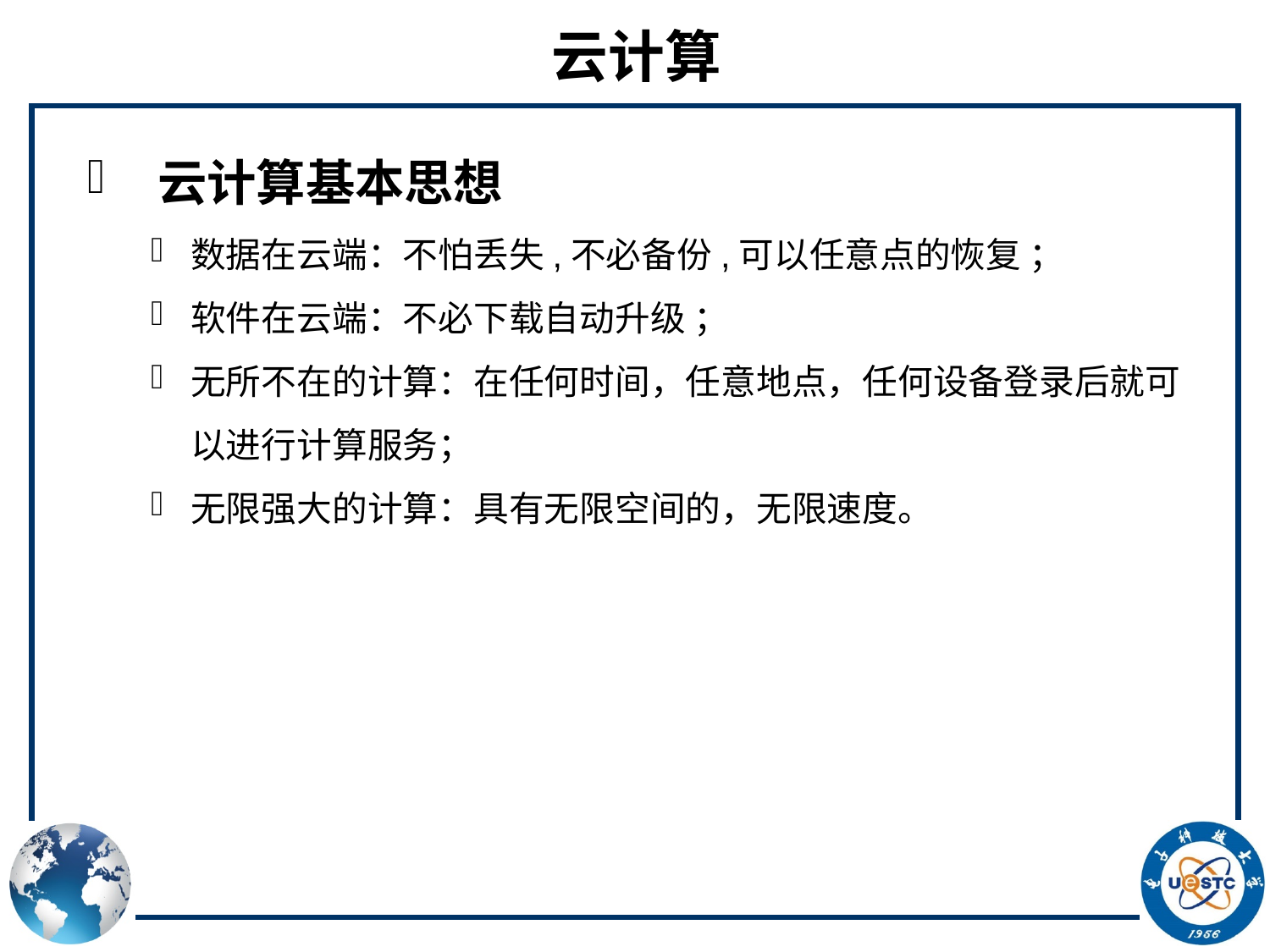

# 云计算
 云计算基本思想
数据在云端：不怕丢失,不必备份,可以任意点的恢复 ；
软件在云端：不必下载自动升级 ；
无所不在的计算：在任何时间，任意地点，任何设备登录后就可以进行计算服务；
无限强大的计算：具有无限空间的，无限速度。